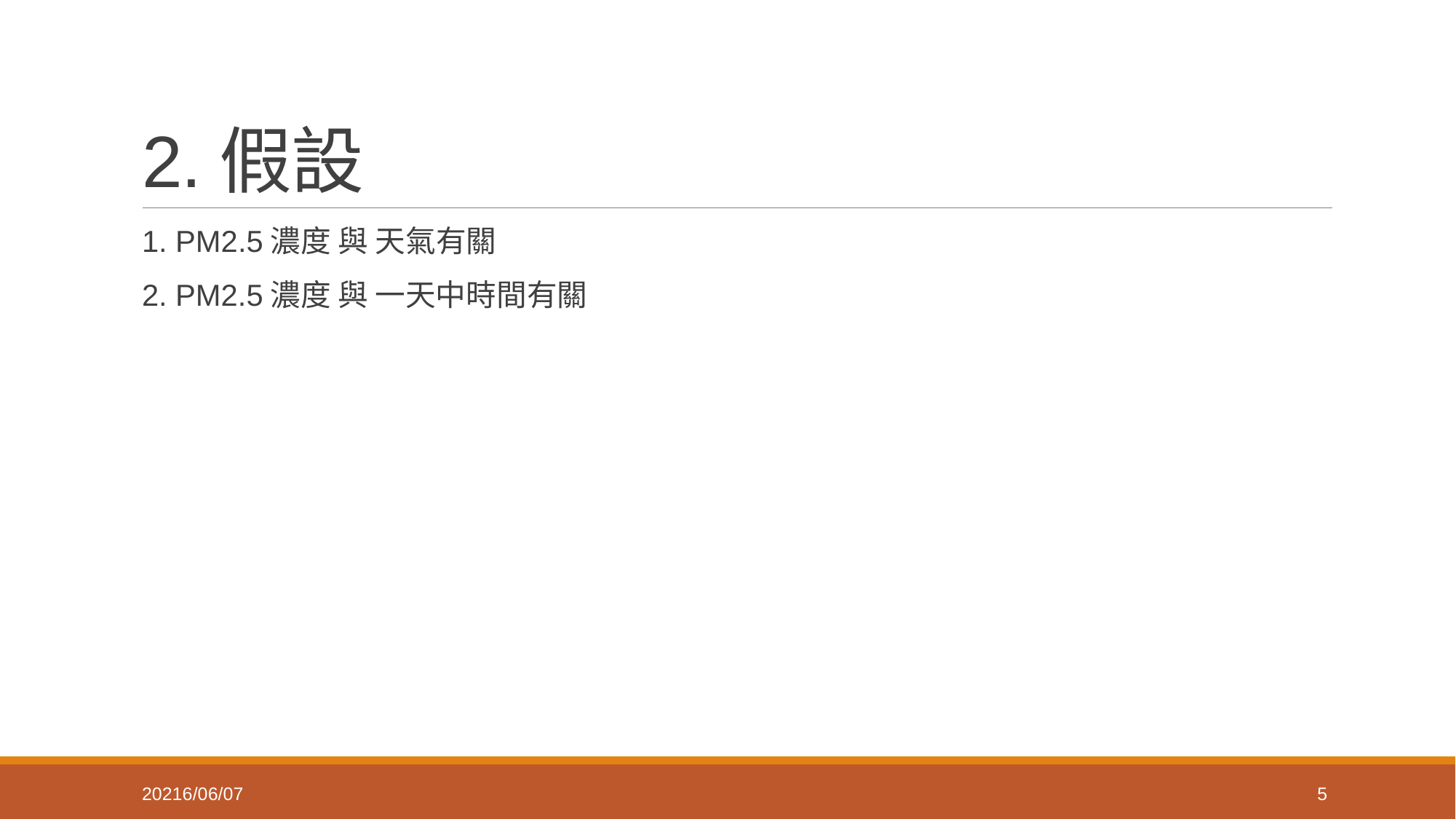

# 2.假設
1. PM2.5濃度 與 天氣有關
2. PM2.5濃度 與 一天中時間有關
20216/06/07
5